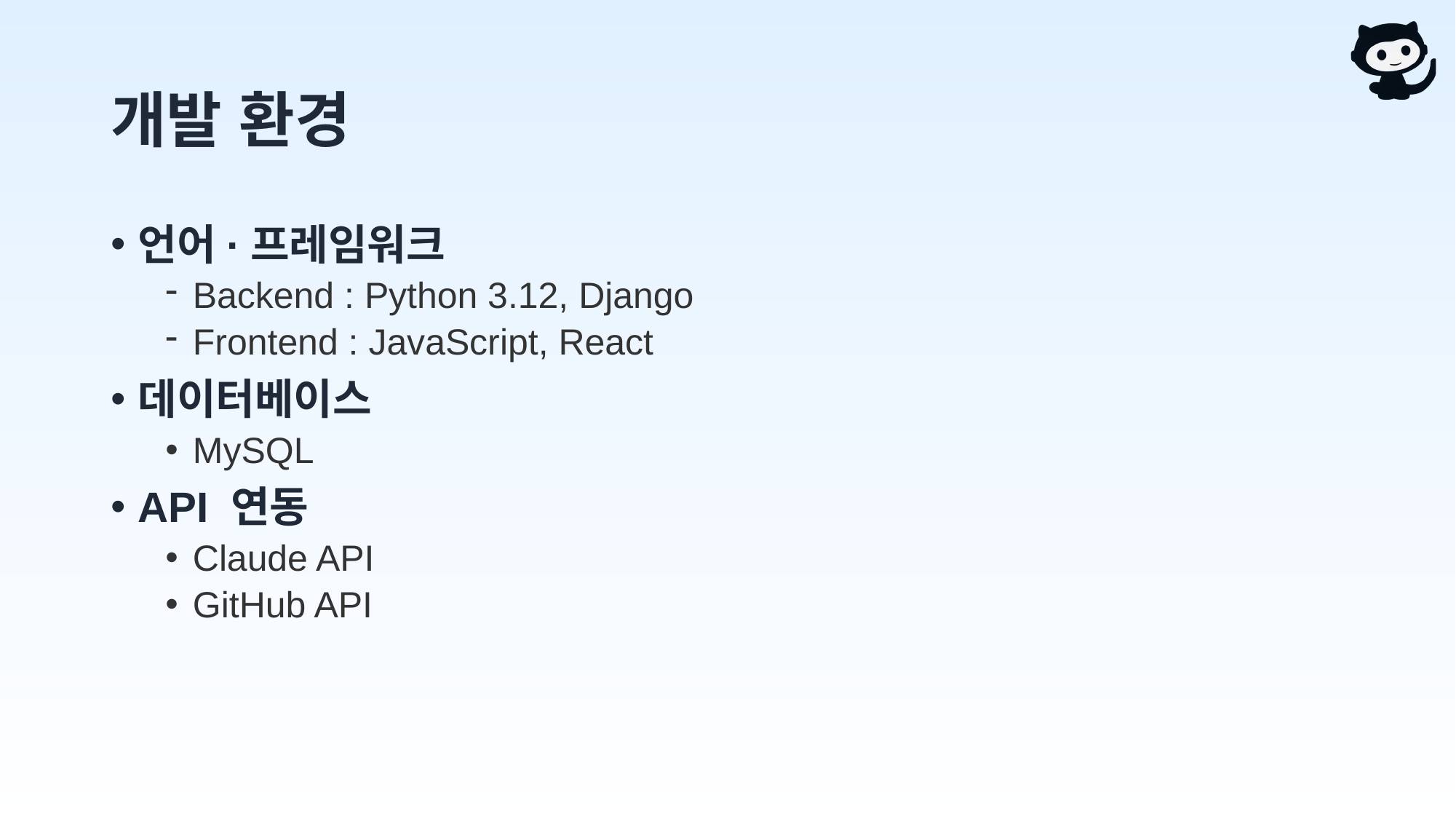

# 개발 환경
언어·프레임워크
Backend : Python 3.12, Django
Frontend : JavaScript, React
데이터베이스
MySQL
API 연동
Claude API
GitHub API